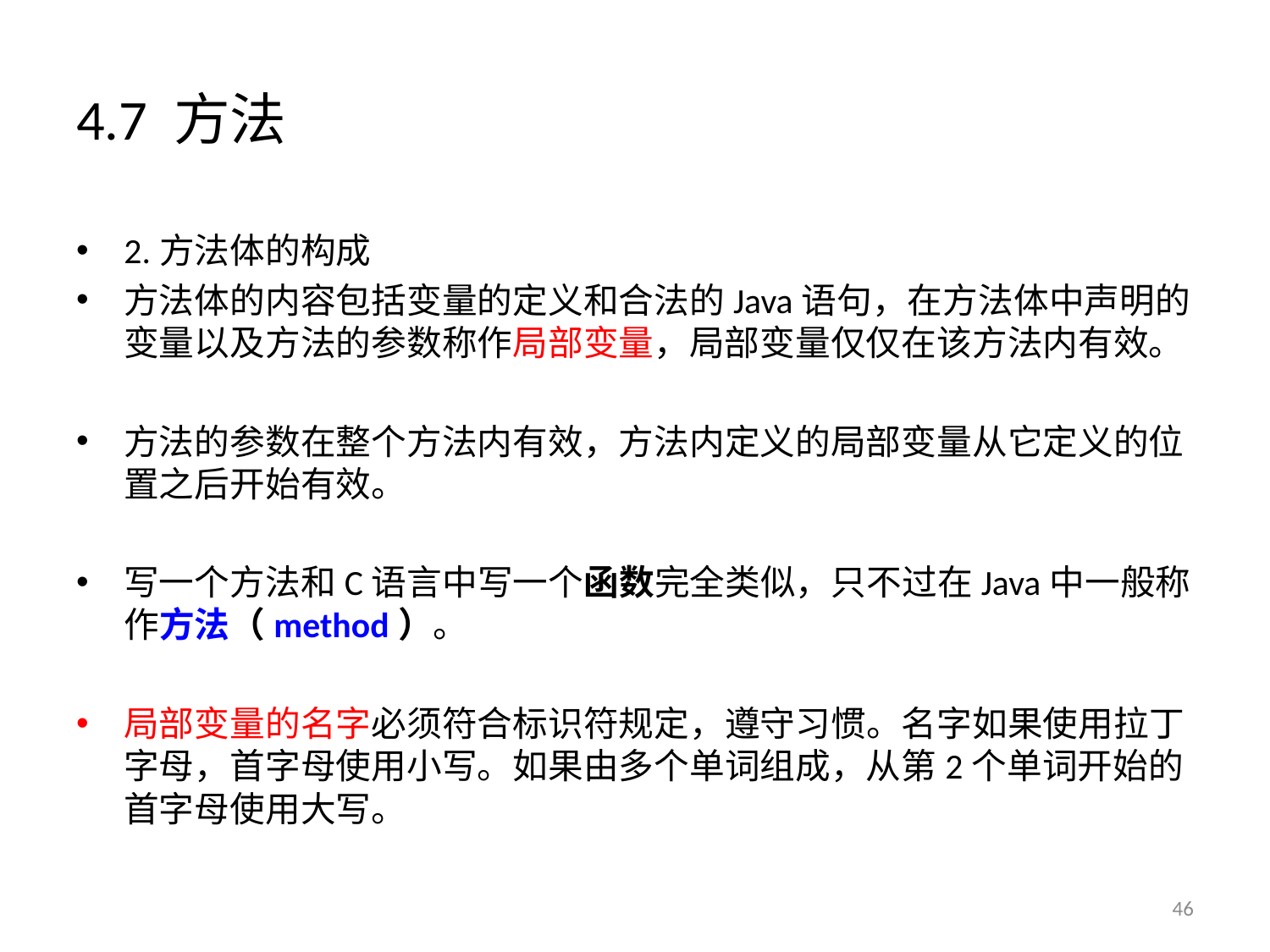

# 4.7 方法
2.方法体的构成
方法体的内容包括变量的定义和合法的Java语句，在方法体中声明的变量以及方法的参数称作局部变量，局部变量仅仅在该方法内有效。

方法的参数在整个方法内有效，方法内定义的局部变量从它定义的位置之后开始有效。

写一个方法和C语言中写一个函数完全类似，只不过在Java中一般称作方法（method）。

局部变量的名字必须符合标识符规定，遵守习惯。名字如果使用拉丁字母，首字母使用小写。如果由多个单词组成，从第2个单词开始的首字母使用大写。
46